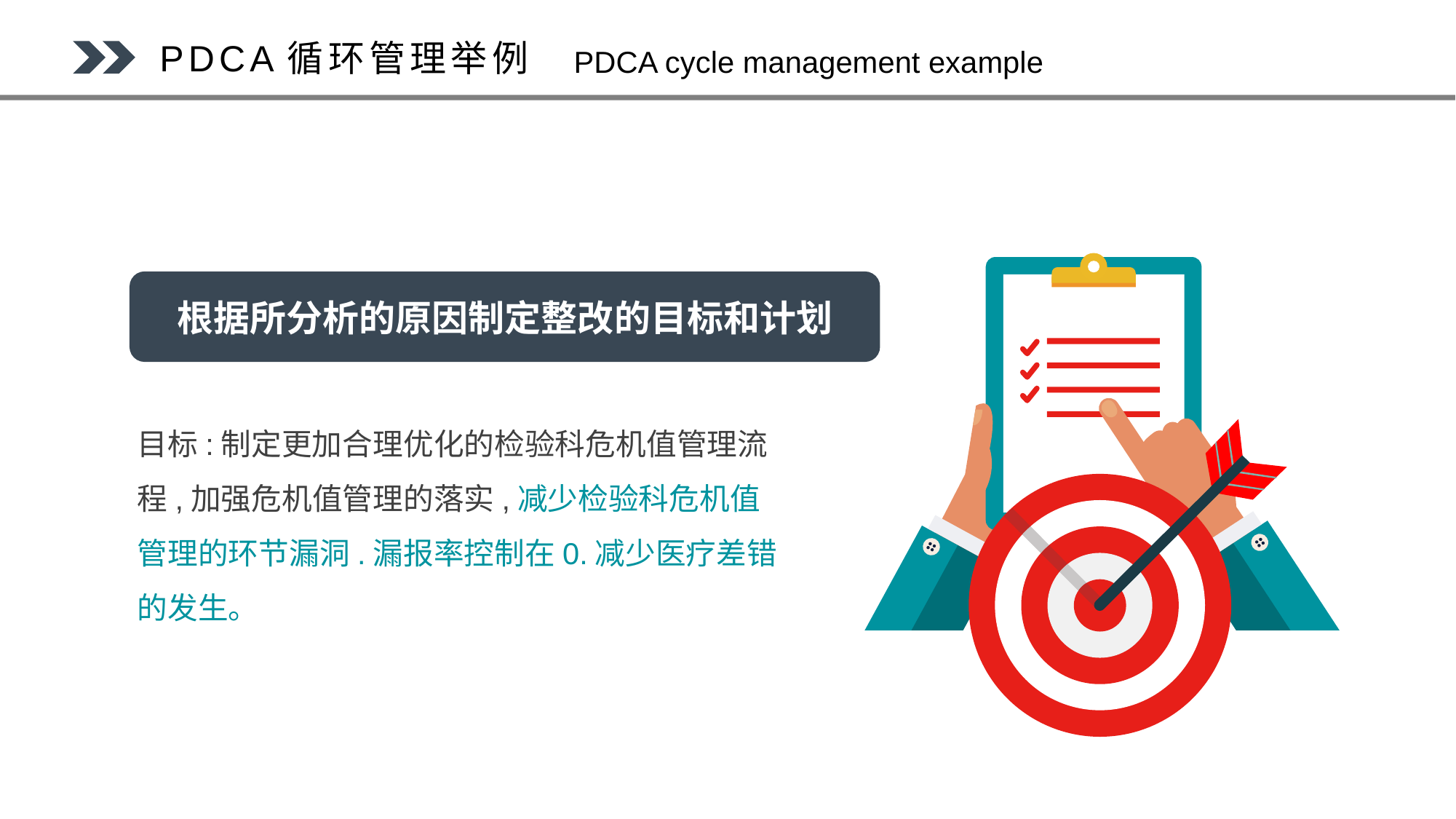

PDCA循环管理举例
PDCA cycle management example

根据所分析的原因制定整改的目标和计划
目标:制定更加合理优化的检验科危机值管理流程,加强危机值管理的落实,减少检验科危机值管理的环节漏洞.漏报率控制在0.减少医疗差错的发生。